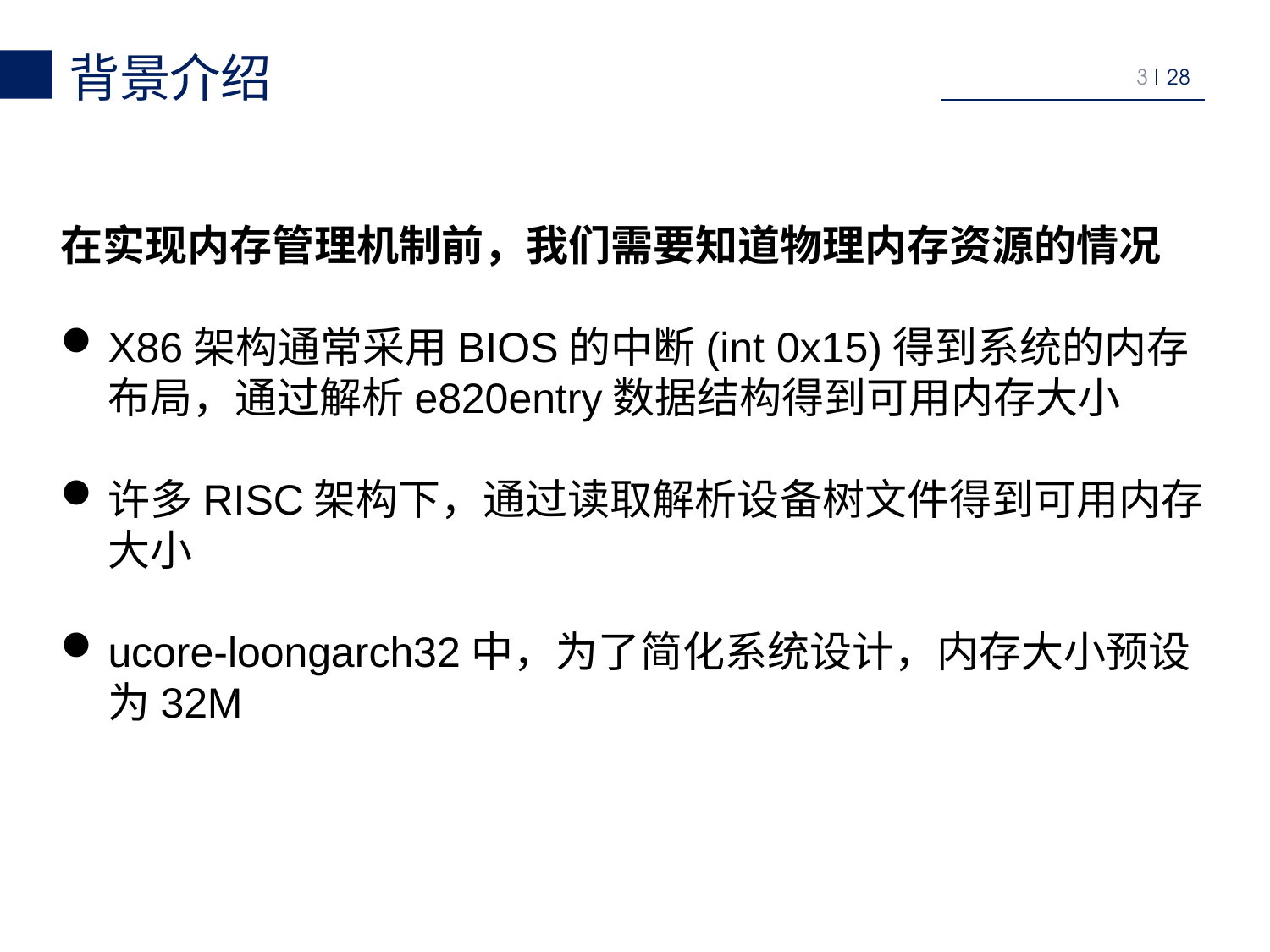

背景介绍

3
在实现内存管理机制前，我们需要知道物理内存资源的情况

X86架构通常采用BIOS的中断(int 0x15)得到系统的内存布局，通过解析e820entry数据结构得到可用内存大小

许多RISC架构下，通过读取解析设备树文件得到可用内存大小

ucore-loongarch32中，为了简化系统设计，内存大小预设为32M